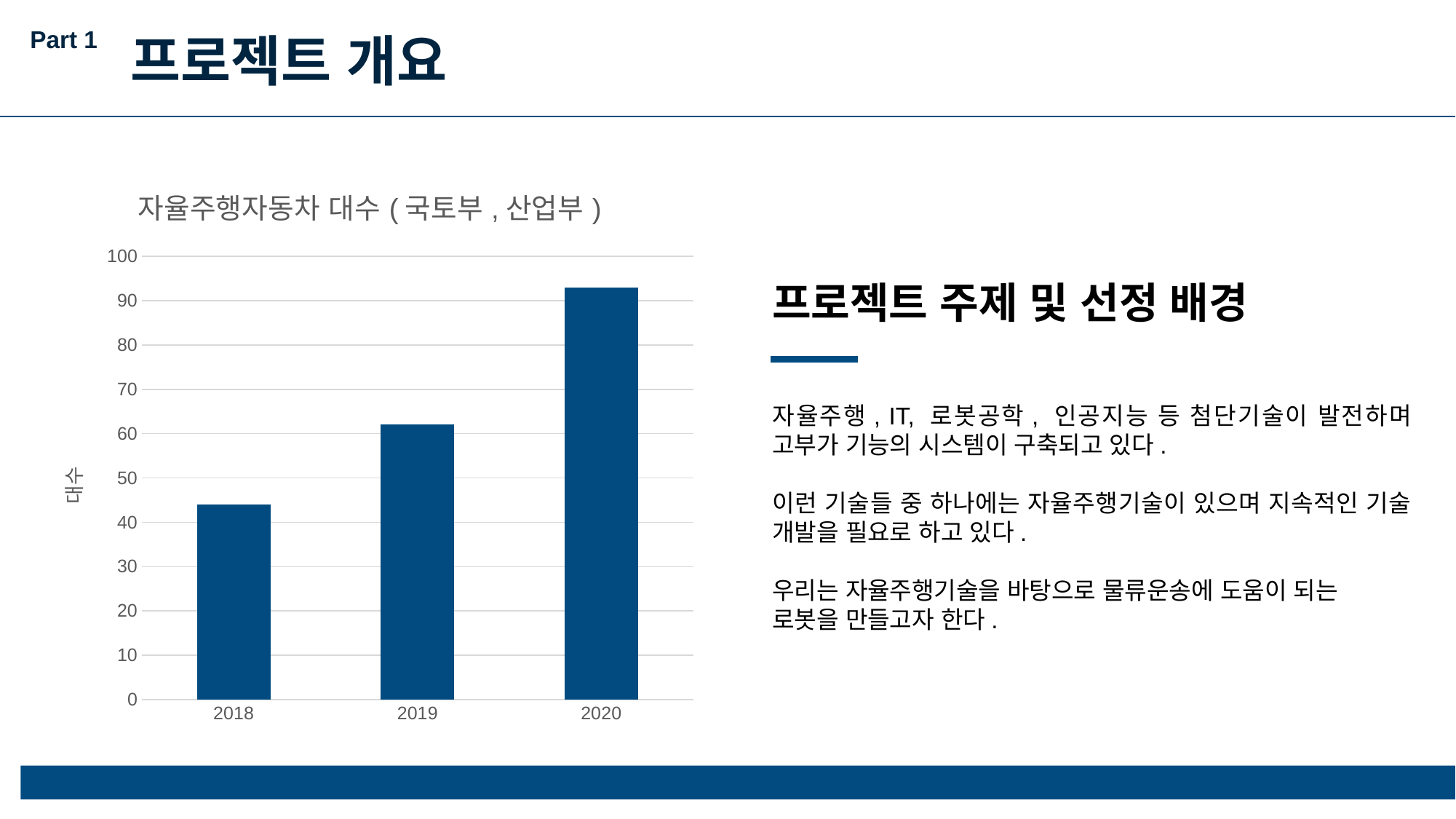

Part 1
프로젝트 개요

### Chart: 자율주행자동차 대수(국토부,산업부)

| Category | 대수 |
|---|---|
| 2018 | 44.0 |
| 2019 | 62.0 |
| 2020 | 93.0 |
프로젝트 주제 및 선정 배경
자율주행, IT, 로봇공학, 인공지능 등 첨단기술이 발전하며 고부가 기능의 시스템이 구축되고 있다.

이런 기술들 중 하나에는 자율주행기술이 있으며 지속적인 기술 개발을 필요로 하고 있다.

우리는 자율주행기술을 바탕으로 물류운송에 도움이 되는
로봇을 만들고자 한다.